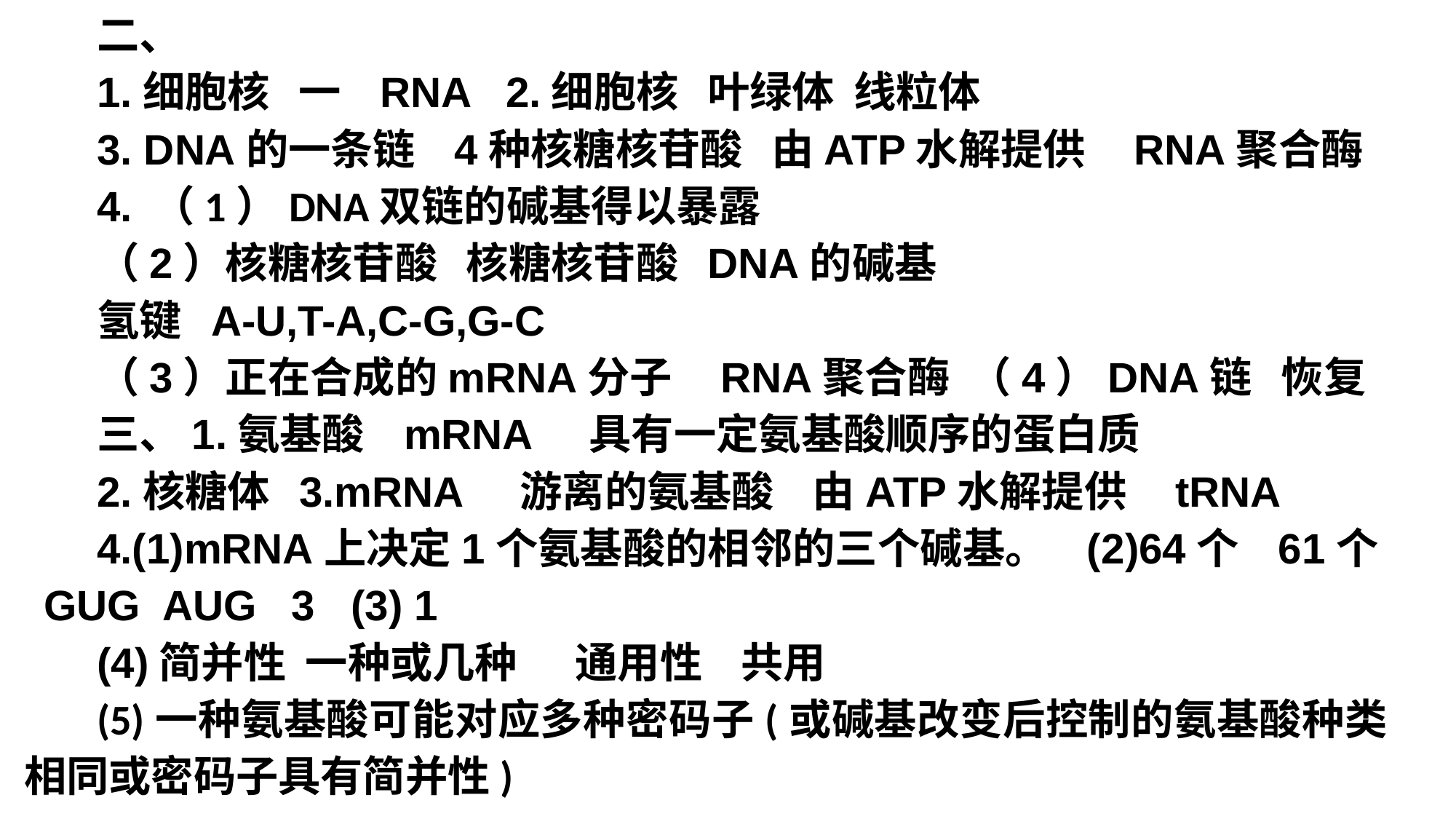

二、
1.细胞核   一   RNA   2.细胞核   叶绿体  线粒体
3. DNA的一条链   4种核糖核苷酸   由ATP水解提供    RNA聚合酶
4. （1）DNA双链的碱基得以暴露
（2）核糖核苷酸   核糖核苷酸  DNA的碱基
氢键  A-U,T-A,C-G,G-C
（3）正在合成的mRNA分子    RNA聚合酶  （4）DNA链   恢复
三、1.氨基酸   mRNA    具有一定氨基酸顺序的蛋白质
2.核糖体  3.mRNA    游离的氨基酸    由ATP水解提供    tRNA
4.(1)mRNA上决定1个氨基酸的相邻的三个碱基。   (2)64个   61个   GUG  AUG   3   (3) 1
(4)简并性  一种或几种      通用性    共用
(5)一种氨基酸可能对应多种密码子(或碱基改变后控制的氨基酸种类相同或密码子具有简并性)